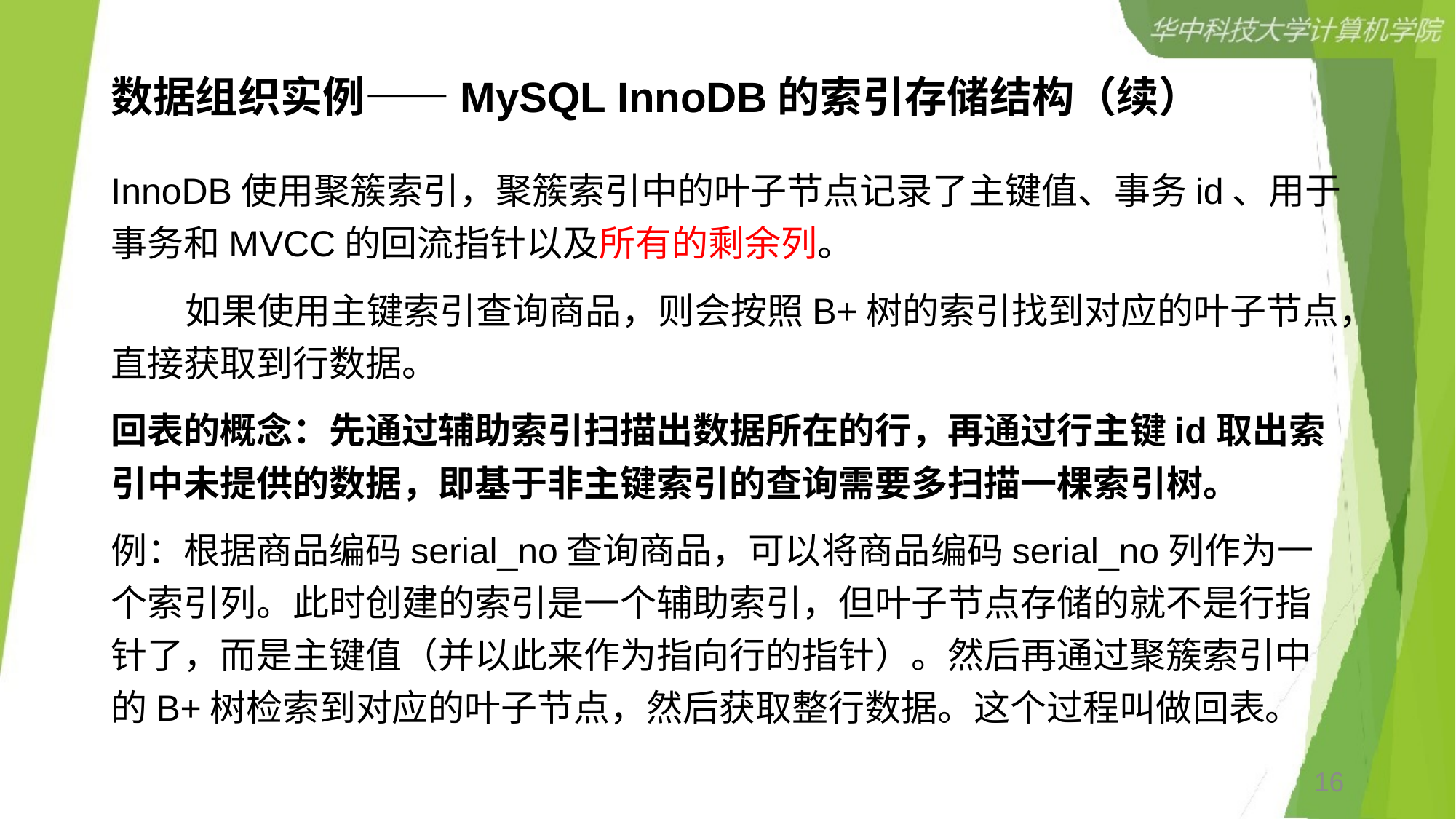

# 数据组织实例——MySQL InnoDB的索引存储结构（续）
InnoDB使用聚簇索引，聚簇索引中的叶子节点记录了主键值、事务id、用于事务和MVCC的回流指针以及所有的剩余列。
        如果使用主键索引查询商品，则会按照B+树的索引找到对应的叶子节点，直接获取到行数据。
回表的概念：先通过辅助索引扫描出数据所在的行，再通过行主键id取出索引中未提供的数据，即基于非主键索引的查询需要多扫描一棵索引树。
例：根据商品编码serial_no查询商品，可以将商品编码serial_no列作为一个索引列。此时创建的索引是一个辅助索引，但叶子节点存储的就不是行指针了，而是主键值（并以此来作为指向行的指针）。然后再通过聚簇索引中的B+树检索到对应的叶子节点，然后获取整行数据。这个过程叫做回表。

16